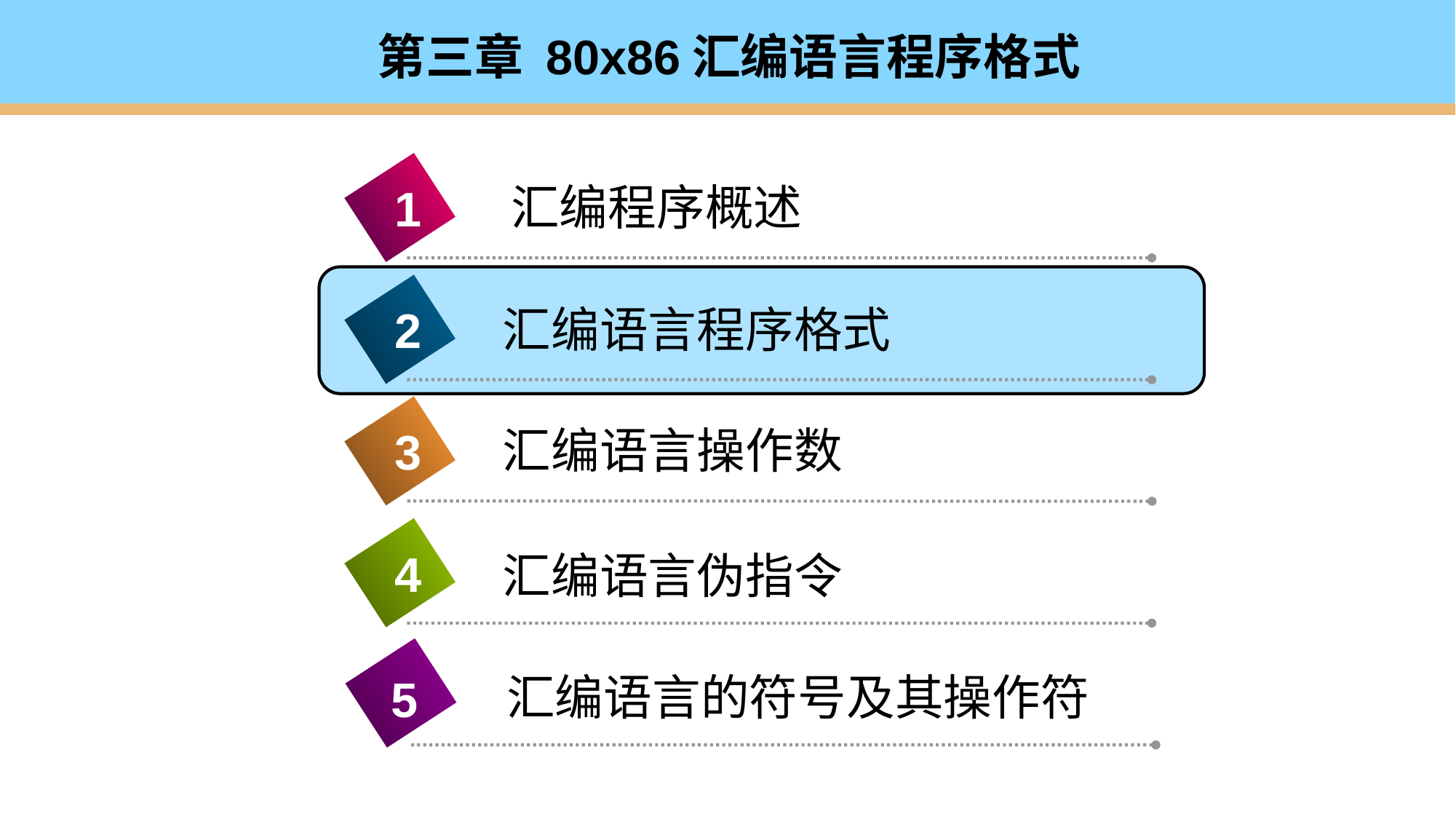

# 第三章 80x86汇编语言程序格式

1

汇编程序概述

汇编语言程序格式
2

汇编语言操作数
3

4
汇编语言伪指令

4

汇编语言的符号及其操作符
5

100